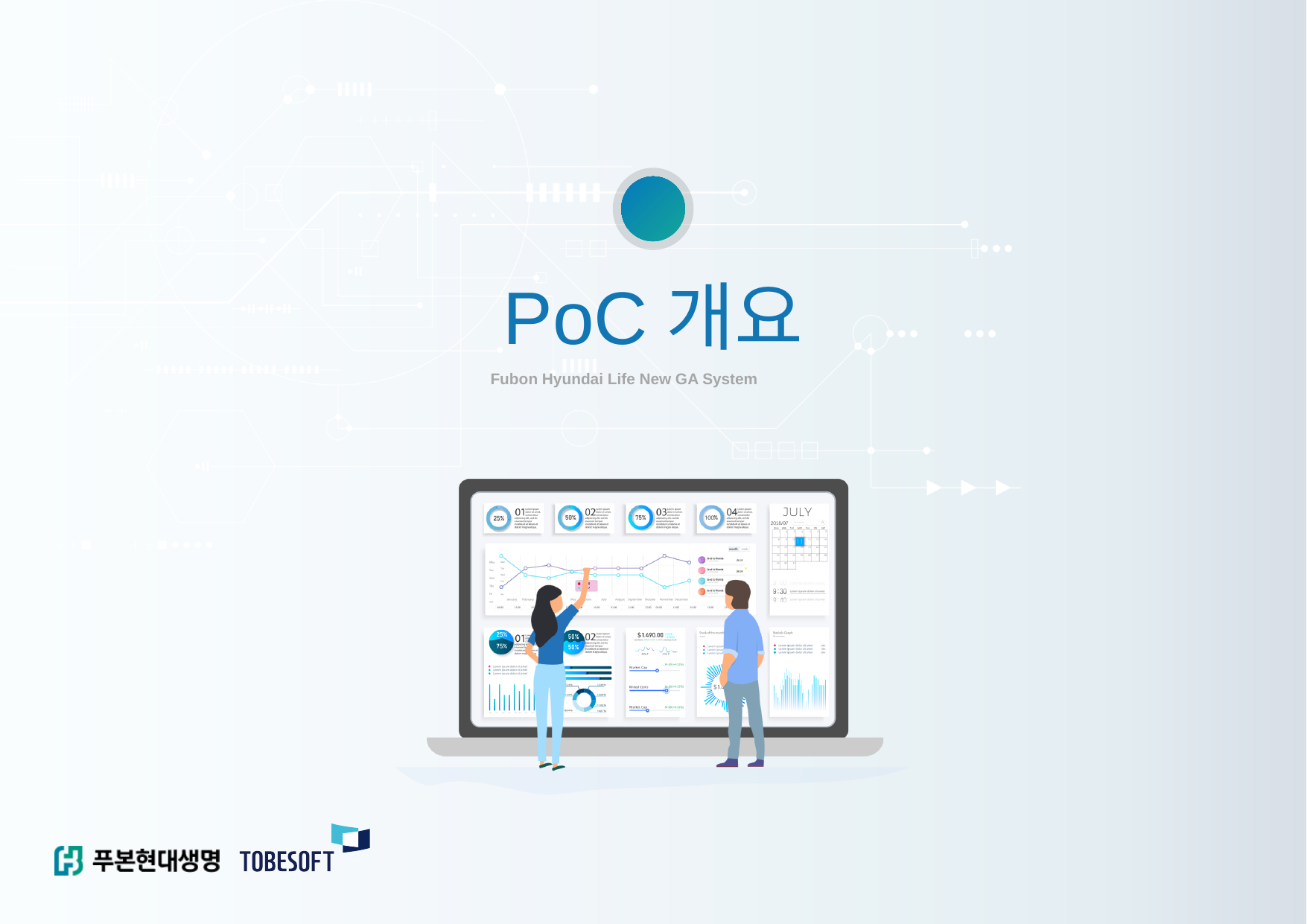

Ⅰ
PoC개요
Fubon Hyundai Life New GA System